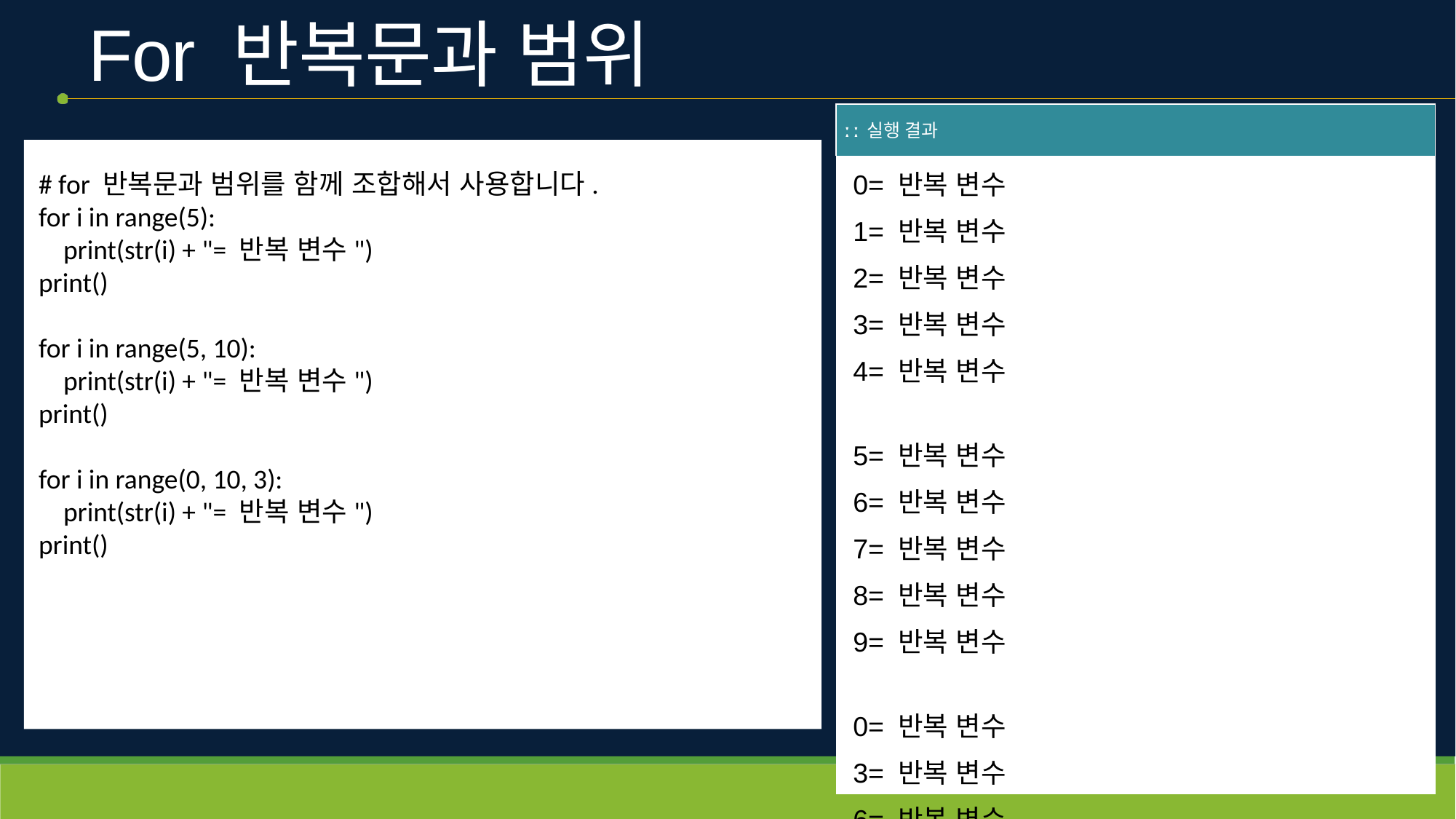

# For 반복문과 범위

| ː ː 실행 결과 |
| --- |
| 0= 반복 변수 1= 반복 변수 2= 반복 변수 3= 반복 변수 4= 반복 변수 5= 반복 변수 6= 반복 변수 7= 반복 변수 8= 반복 변수 9= 반복 변수 0= 반복 변수 3= 반복 변수 6= 반복 변수 9= 반복 변수 |

# for 반복문과 범위를 함께 조합해서 사용합니다.
for i in range(5):
    print(str(i) + "= 반복 변수")
print()
for i in range(5, 10):
    print(str(i) + "= 반복 변수")
print()
for i in range(0, 10, 3):
    print(str(i) + "= 반복 변수")
print()